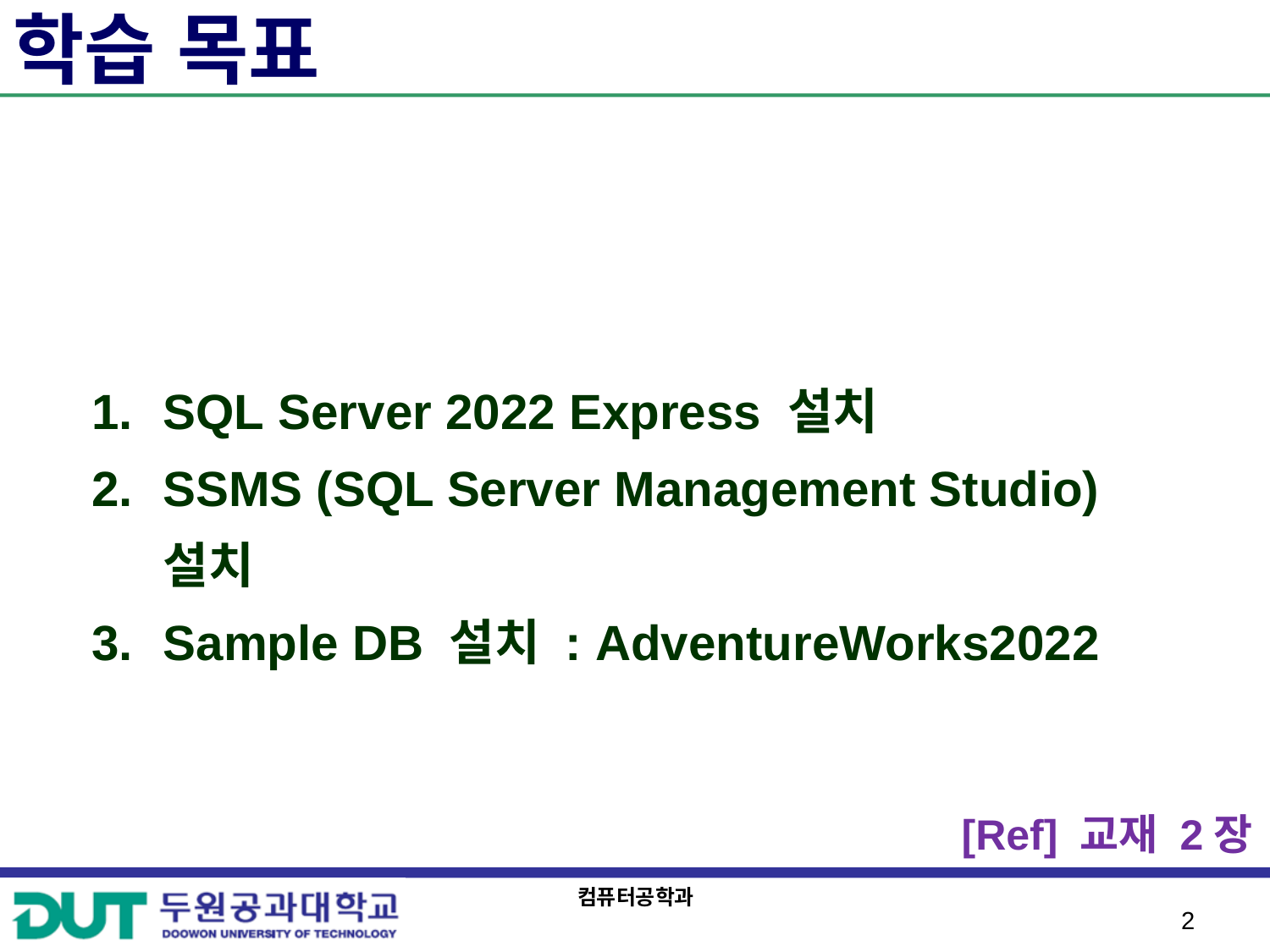

# 학습 목표
SQL Server 2022 Express 설치
SSMS (SQL Server Management Studio) 설치
Sample DB 설치 : AdventureWorks2022
[Ref] 교재 2장